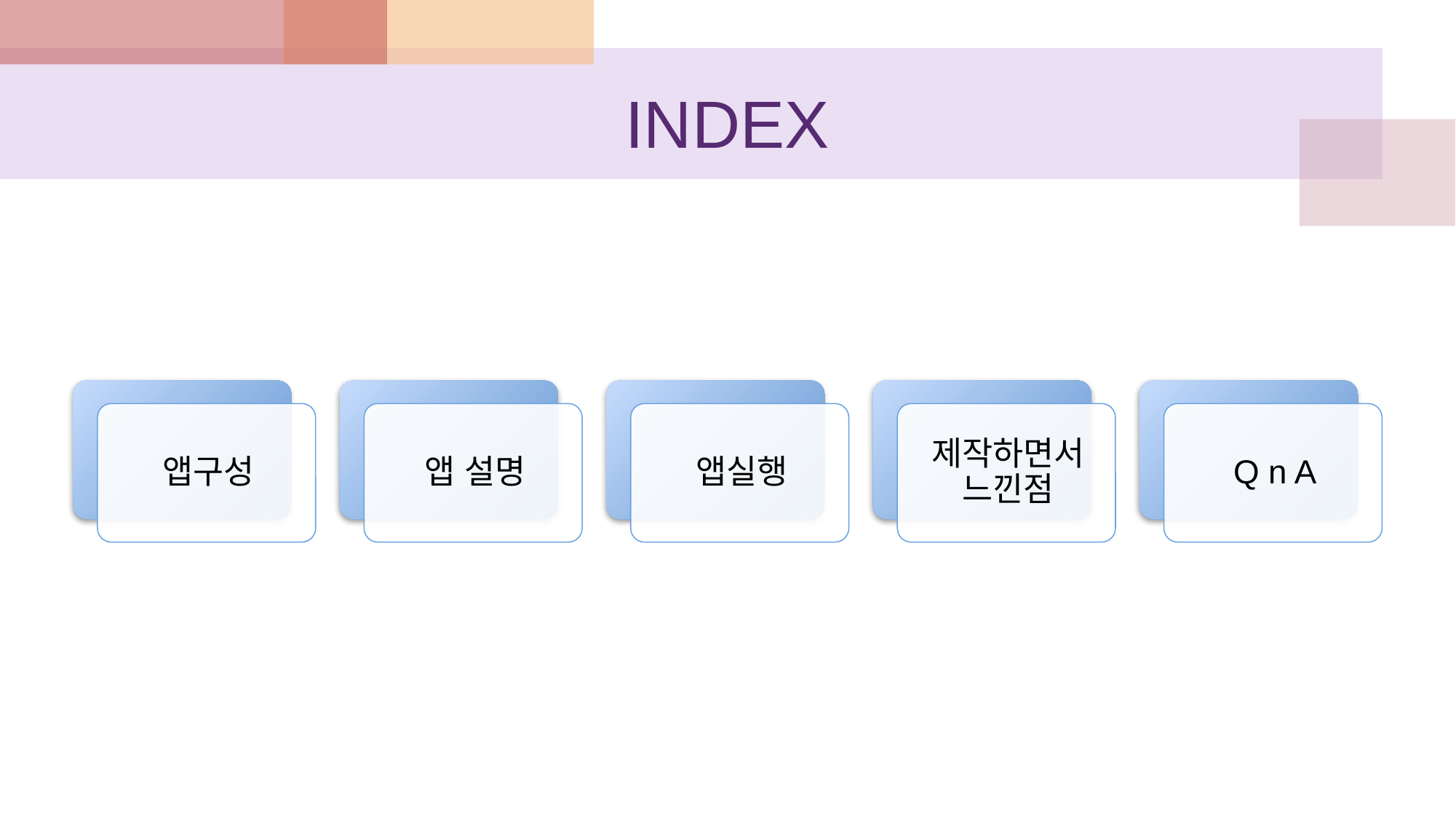

INDEX
앱구성
앱 설명
앱실행
제작하면서 느낀점
Q n A